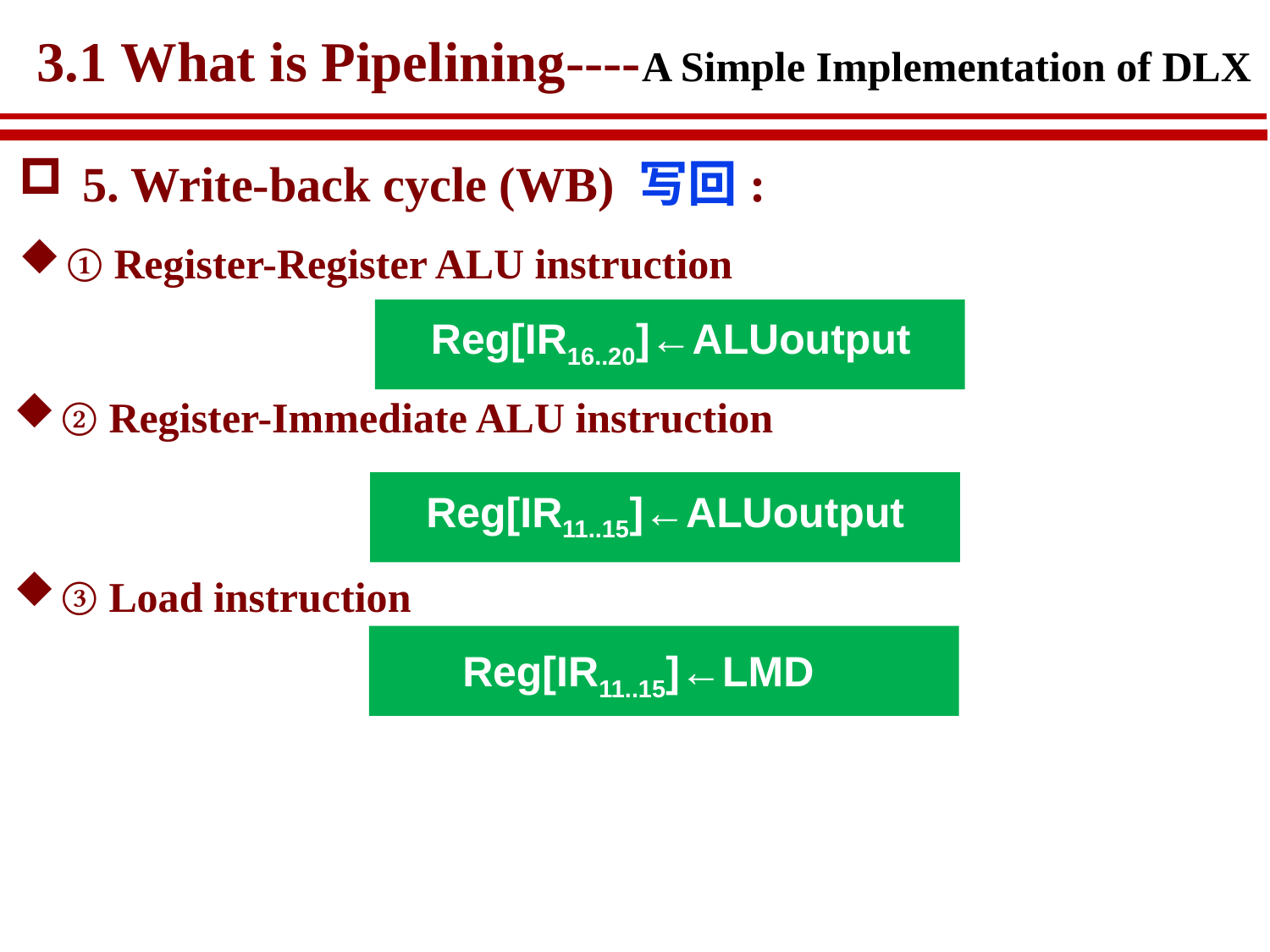

# 3.1 What is Pipelining----A Simple Implementation of DLX
5. Write-back cycle (WB) 写回:
① Register-Register ALU instruction

Reg[IR16..20]←ALUoutput
② Register-Immediate ALU instruction

Reg[IR11..15]←ALUoutput
③ Load instruction

Reg[IR11..15]←LMD